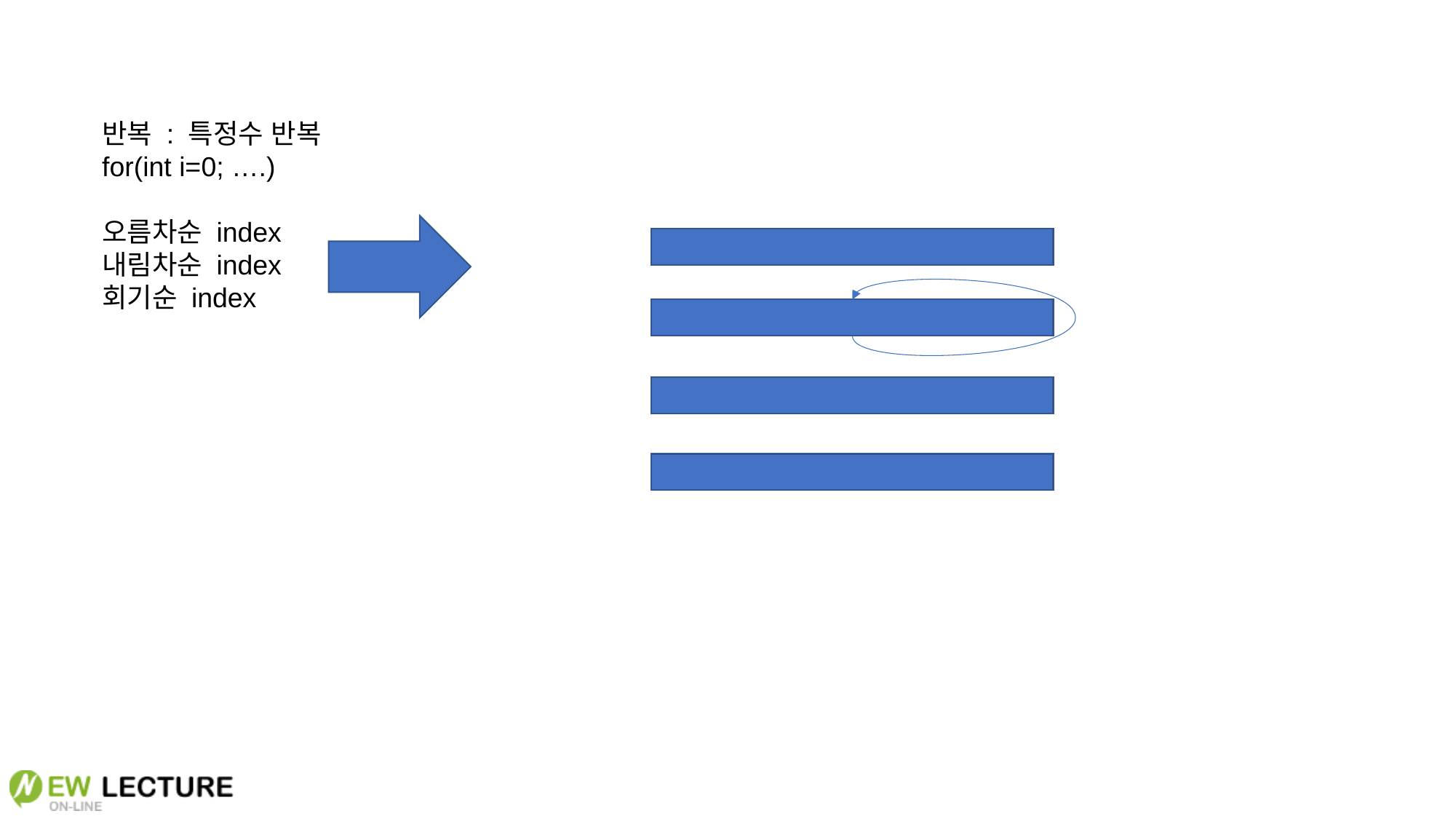

반복 : 특정수 반복
for(int i=0; ….)

오름차순 index
내림차순 index
회기순 index